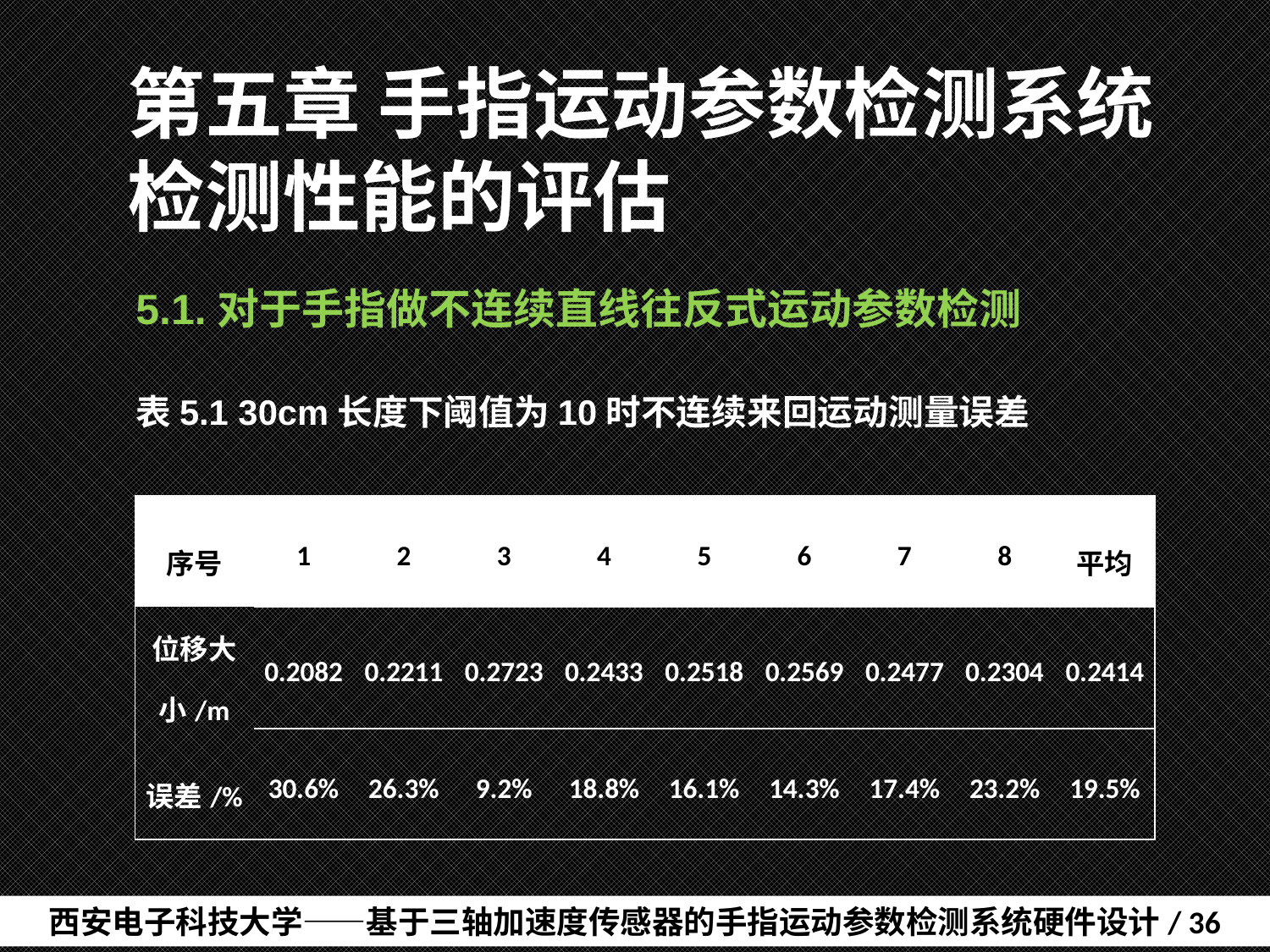

# 第五章 手指运动参数检测系统检测性能的评估
5.1.对于手指做不连续直线往反式运动参数检测

表5.1 30cm长度下阈值为10时不连续来回运动测量误差

| 序号 | 1 | 2 | 3 | 4 | 5 | 6 | 7 | 8 | 平均 |
| --- | --- | --- | --- | --- | --- | --- | --- | --- | --- |
| 位移大小/m | 0.2082 | 0.2211 | 0.2723 | 0.2433 | 0.2518 | 0.2569 | 0.2477 | 0.2304 | 0.2414 |
| 误差/% | 30.6% | 26.3% | 9.2% | 18.8% | 16.1% | 14.3% | 17.4% | 23.2% | 19.5% |
西安电子科技大学——基于三轴加速度传感器的手指运动参数检测系统硬件设计/ 36